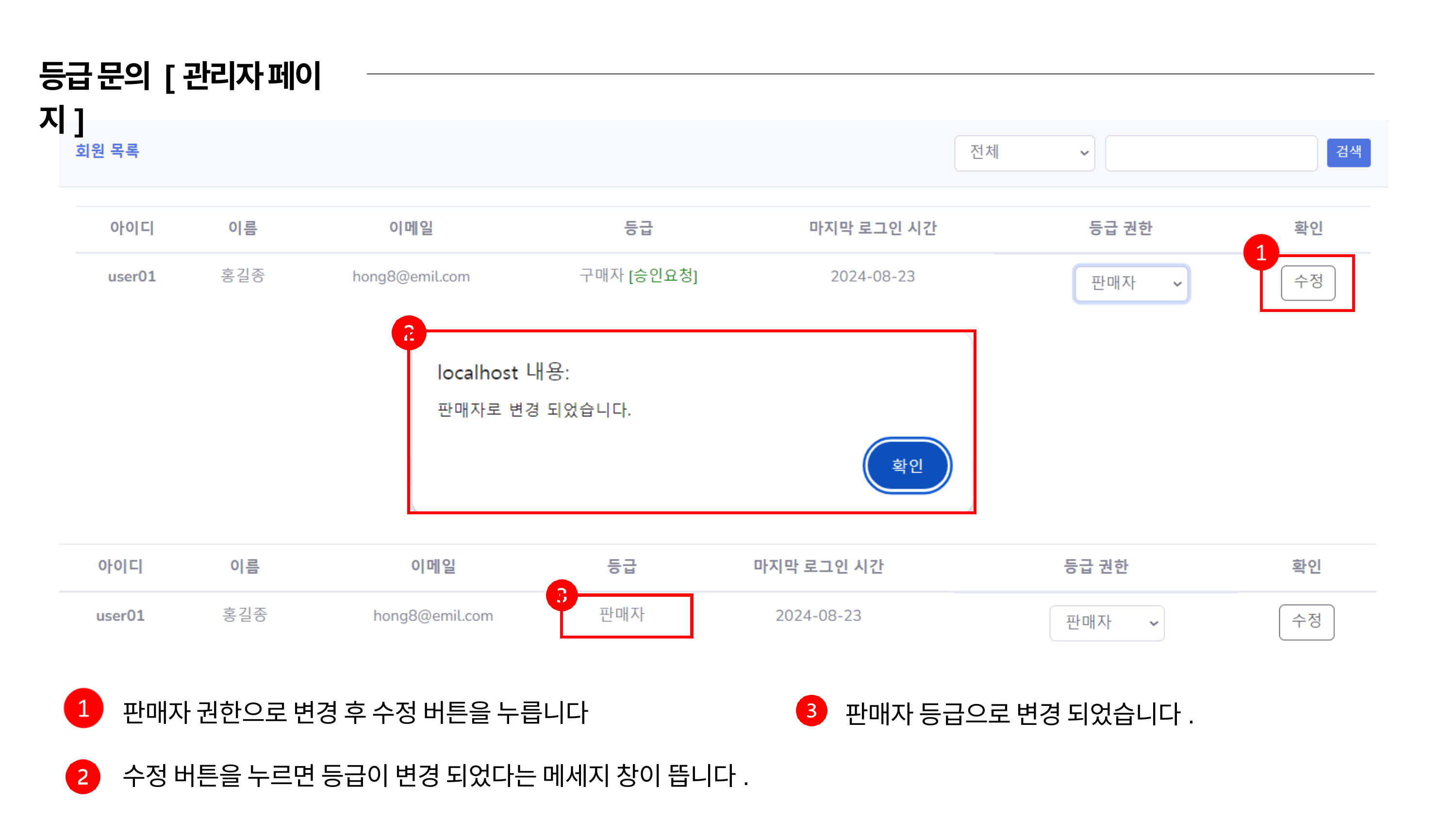

등급 문의 [관리자 페이지]

판매자 권한으로 변경 후 수정 버튼을 누릅니다
판매자 등급으로 변경 되었습니다.
수정 버튼을 누르면 등급이 변경 되었다는 메세지 창이 뜹니다.